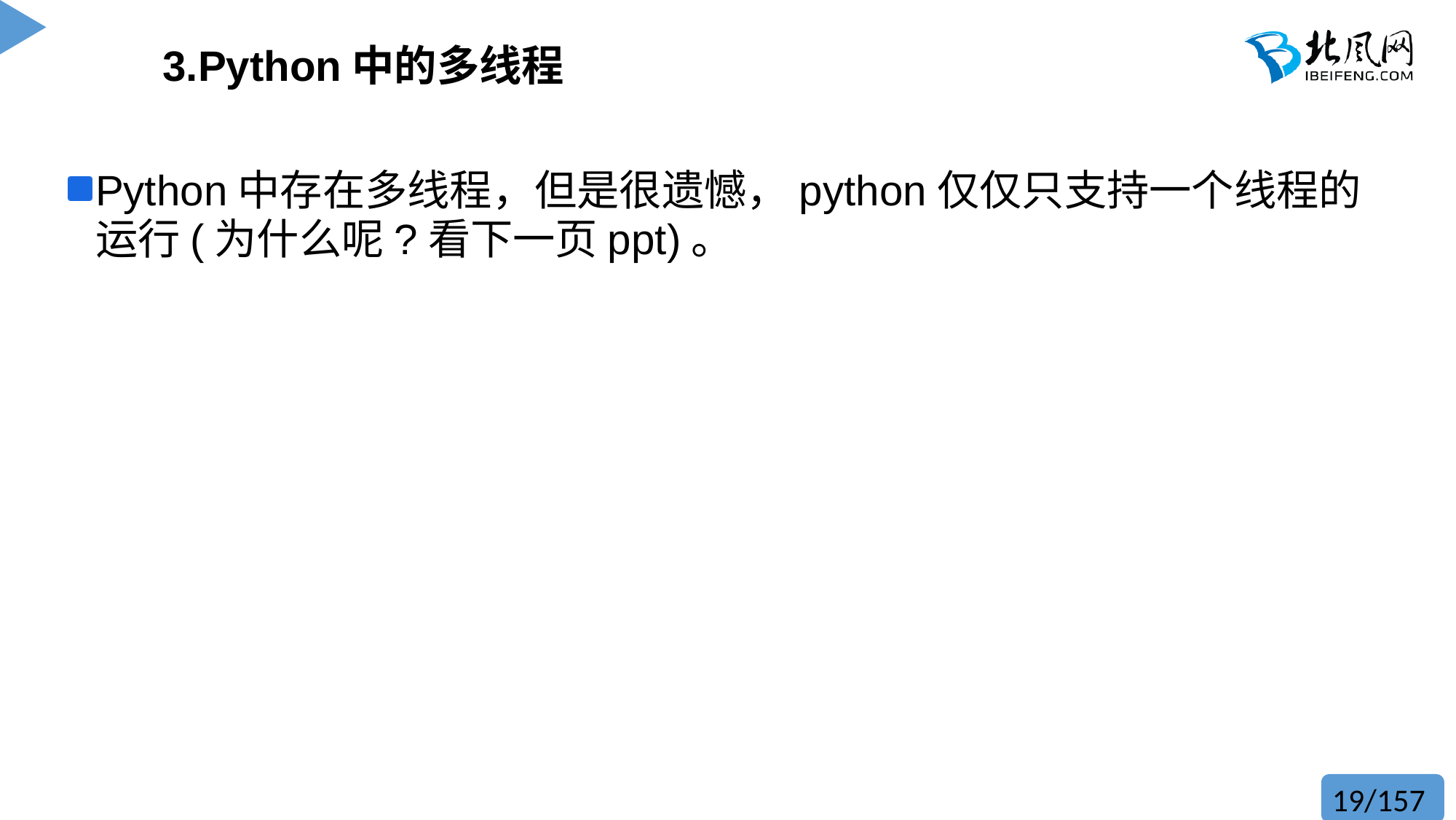

# 3.Python中的多线程
Python中存在多线程，但是很遗憾，python仅仅只支持一个线程的运行(为什么呢?看下一页ppt)。